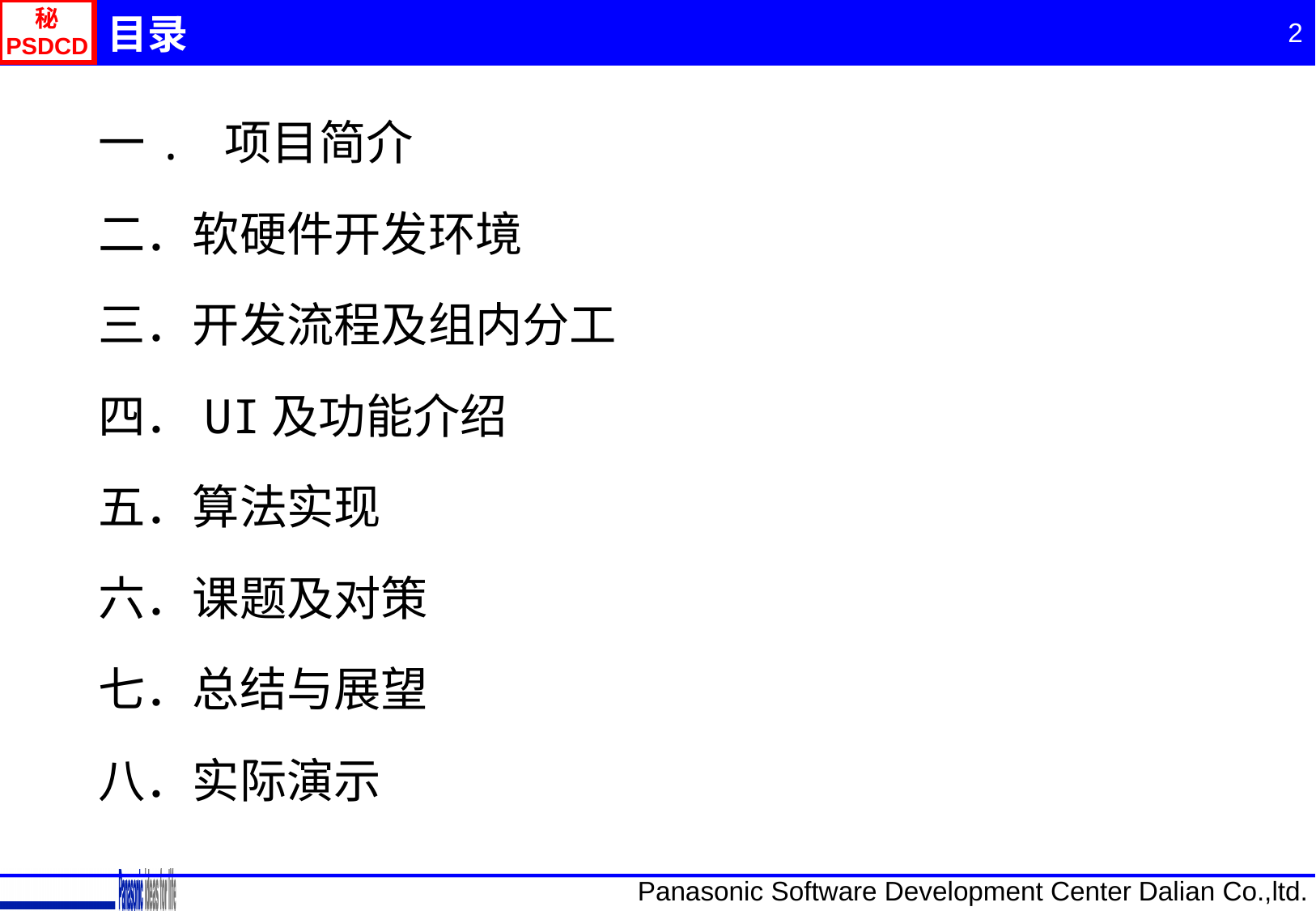

2
目录
一. 项目简介
二．软硬件开发环境
三．开发流程及组内分工
四．UI及功能介绍
五．算法实现
六．课题及对策
七．总结与展望
八．实际演示